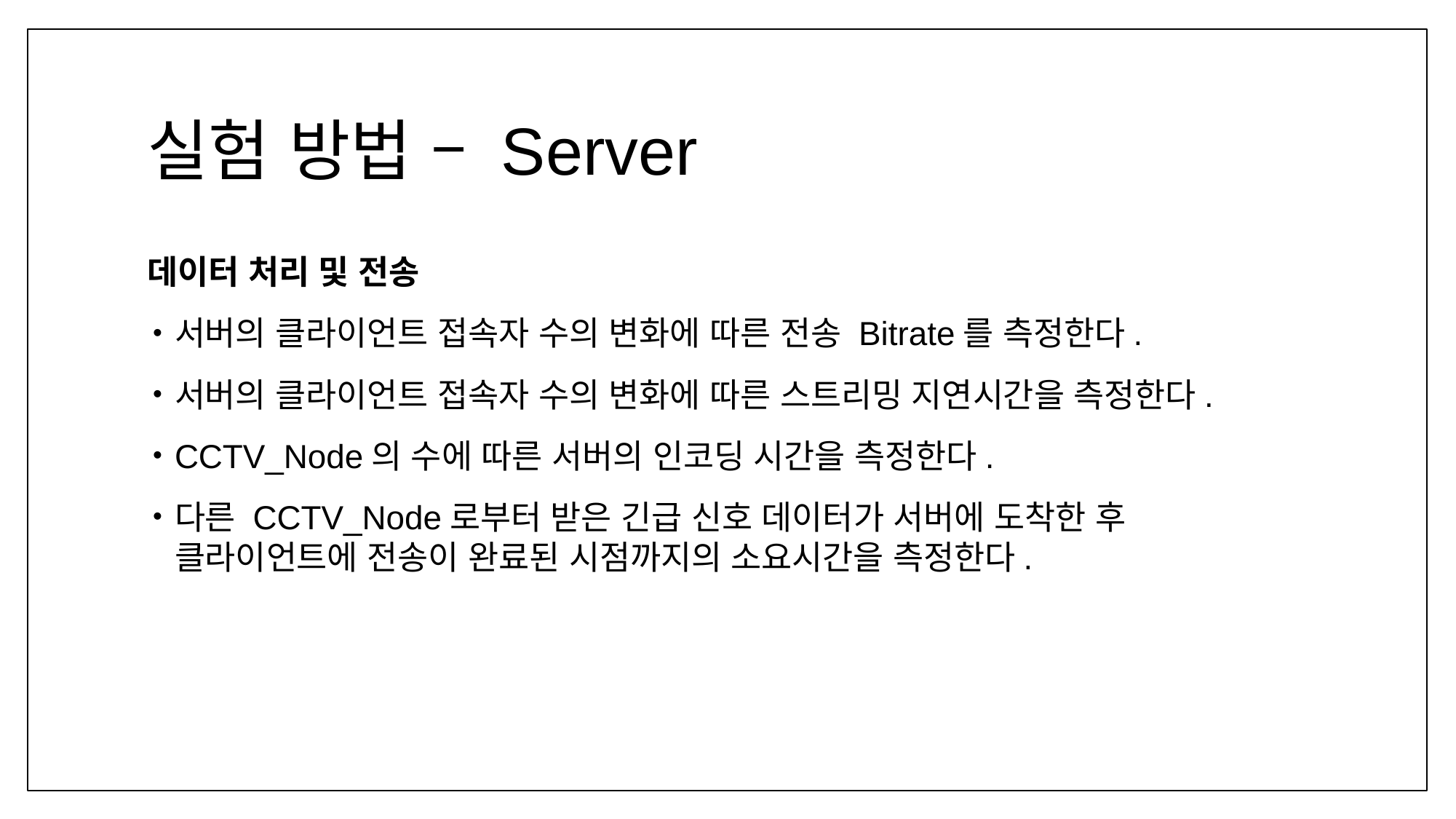

# 실험 방법 – Server
데이터 처리 및 전송
서버의 클라이언트 접속자 수의 변화에 따른 전송 Bitrate를 측정한다.
서버의 클라이언트 접속자 수의 변화에 따른 스트리밍 지연시간을 측정한다.
CCTV_Node의 수에 따른 서버의 인코딩 시간을 측정한다.
다른 CCTV_Node로부터 받은 긴급 신호 데이터가 서버에 도착한 후 클라이언트에 전송이 완료된 시점까지의 소요시간을 측정한다.